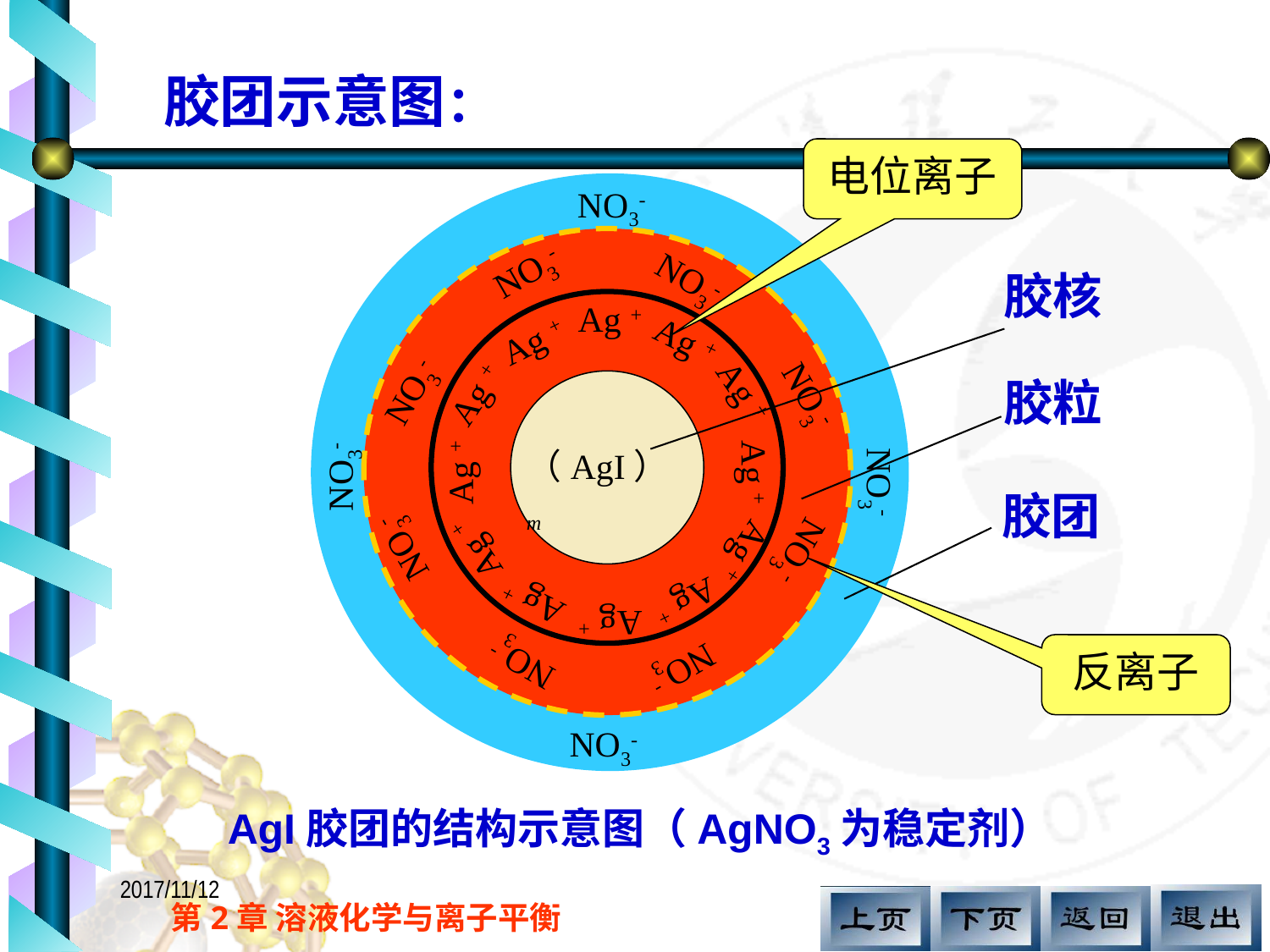

胶团示意图：

NO3-
NO3-
NO3-
NO3-

NO3-
NO3-
NO3-
NO3-
NO3-
NO3-
NO3-
NO3-
Ag +
Ag +
Ag +
Ag +
Ag +
Ag +
Ag +
Ag +
Ag +
Ag +
Ag +
Ag +

（AgI）m
AgI胶团的结构示意图（AgNO3为稳定剂）
电位离子
胶核

胶粒

胶团

反离子
2017/11/12